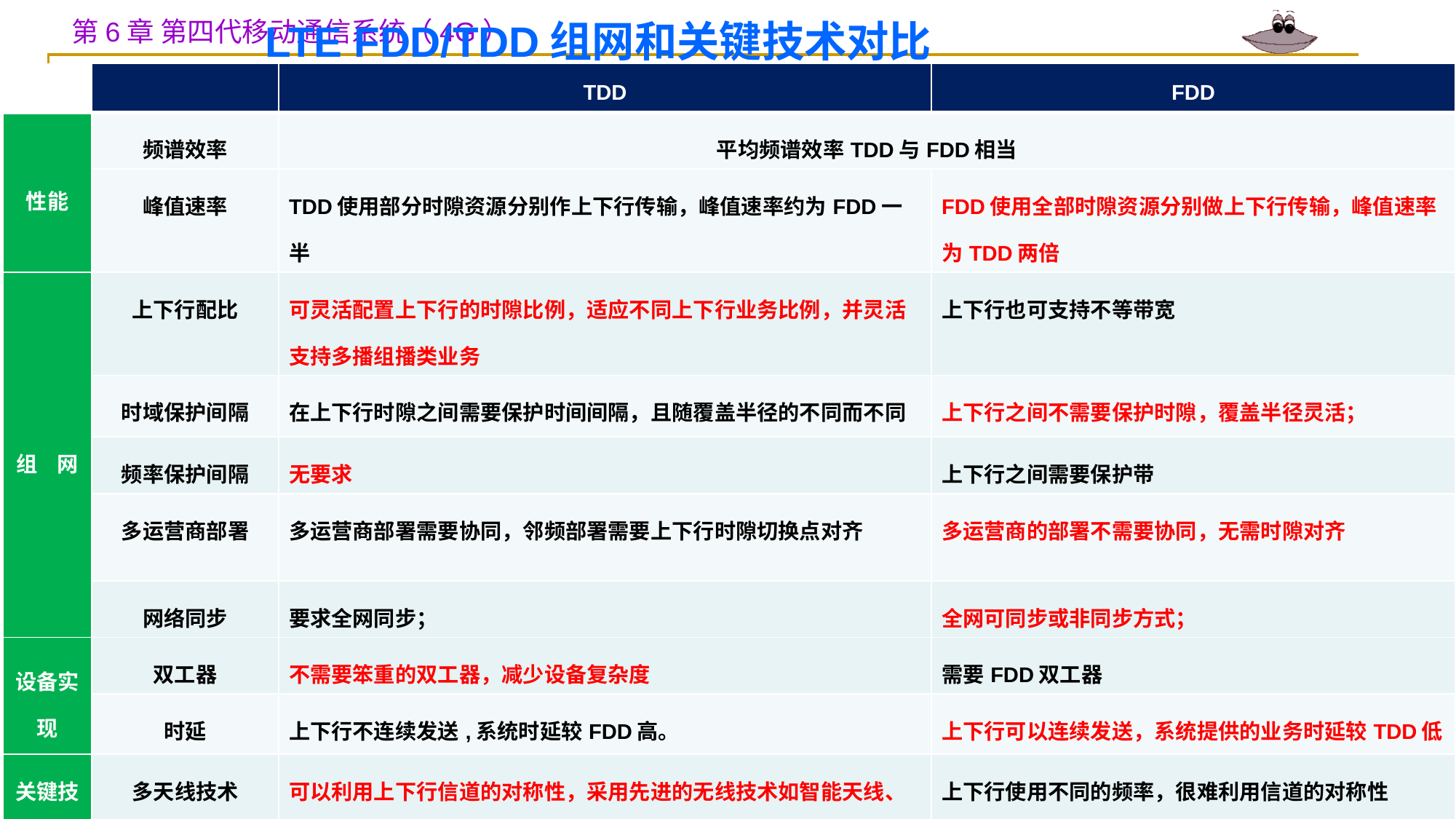

LTE FDD/TDD组网和关键技术对比
|  |  | TDD | FDD |
| --- | --- | --- | --- |
| 性能 | 频谱效率 | 平均频谱效率TDD与FDD相当 |  |
|  | 峰值速率 | TDD使用部分时隙资源分别作上下行传输，峰值速率约为FDD一半 | FDD使用全部时隙资源分别做上下行传输，峰值速率为TDD两倍 |
| 组 网 | 上下行配比 | 可灵活配置上下行的时隙比例，适应不同上下行业务比例，并灵活支持多播组播类业务 | 上下行也可支持不等带宽 |
|  | 时域保护间隔 | 在上下行时隙之间需要保护时间间隔，且随覆盖半径的不同而不同 | 上下行之间不需要保护时隙，覆盖半径灵活； |
|  | 频率保护间隔 | 无要求 | 上下行之间需要保护带 |
|  | 多运营商部署 | 多运营商部署需要协同，邻频部署需要上下行时隙切换点对齐 | 多运营商的部署不需要协同，无需时隙对齐 |
|  | 网络同步 | 要求全网同步； | 全网可同步或非同步方式； |
| 设备实现 | 双工器 | 不需要笨重的双工器，减少设备复杂度 | 需要FDD双工器 |
|  | 时延 | 上下行不连续发送,系统时延较FDD高。 | 上下行可以连续发送，系统提供的业务时延较TDD低 |
| 关键技术 | 多天线技术 | 可以利用上下行信道的对称性，采用先进的无线技术如智能天线、更精确的预编码方案等，提高系统覆盖质量，提升整体吞吐量 | 上下行使用不同的频率，很难利用信道的对称性 |